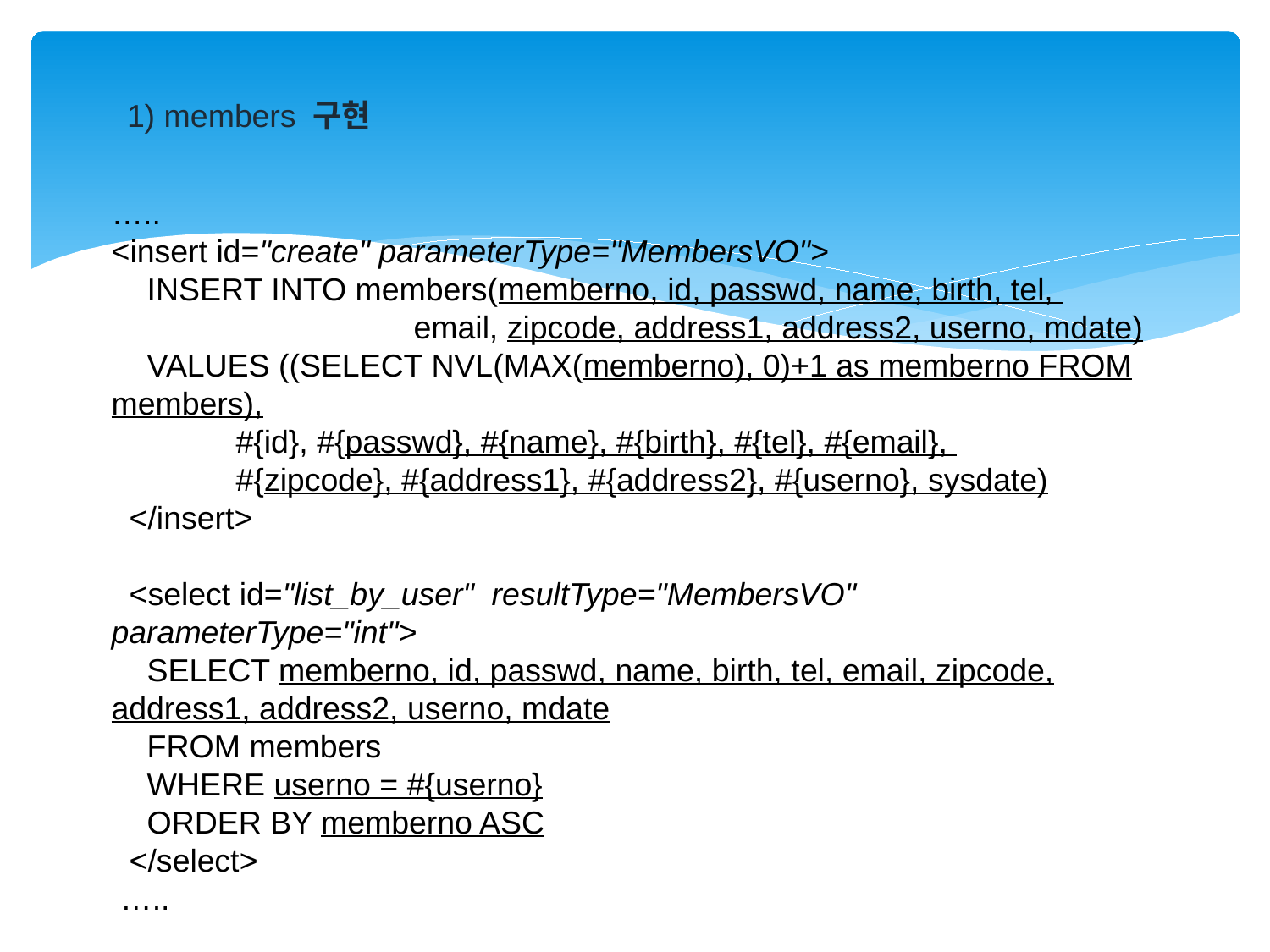

1) members 구현
…..
<insert id="create" parameterType="MembersVO">
    INSERT INTO members(memberno, id, passwd, name, birth, tel,
                                  email, zipcode, address1, address2, userno, mdate)
    VALUES ((SELECT NVL(MAX(memberno), 0)+1 as memberno FROM members),
              #{id}, #{passwd}, #{name}, #{birth}, #{tel}, #{email},
              #{zipcode}, #{address1}, #{address2}, #{userno}, sysdate)
  </insert>

  <select id="list_by_user"  resultType="MembersVO" parameterType="int">
    SELECT memberno, id, passwd, name, birth, tel, email, zipcode, address1, address2, userno, mdate
    FROM members
    WHERE userno = #{userno}
    ORDER BY memberno ASC
  </select>
 …..